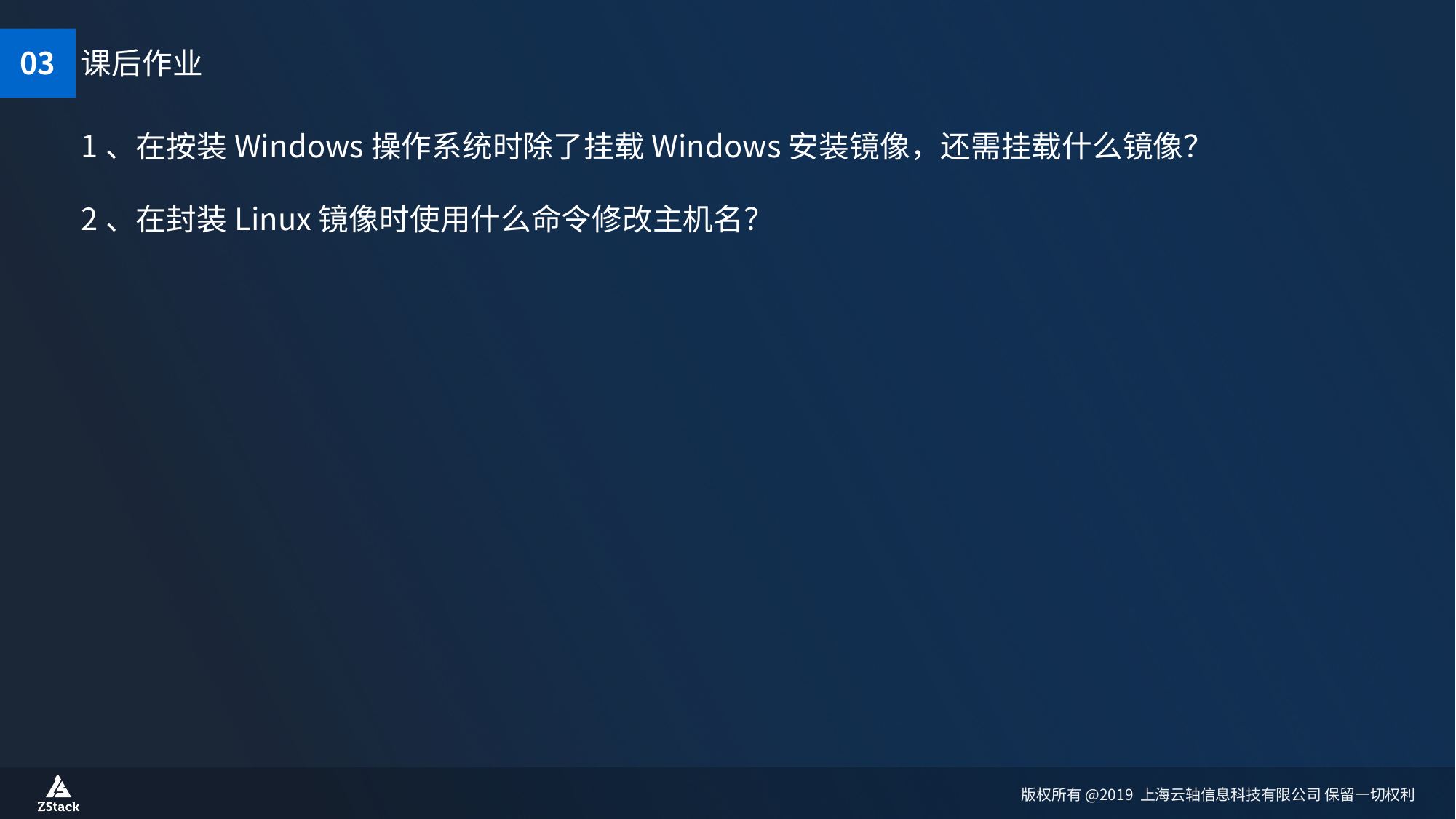

03
课后作业
1、在按装Windows操作系统时除了挂载Windows安装镜像，还需挂载什么镜像？

2、在封装Linux镜像时使用什么命令修改主机名？